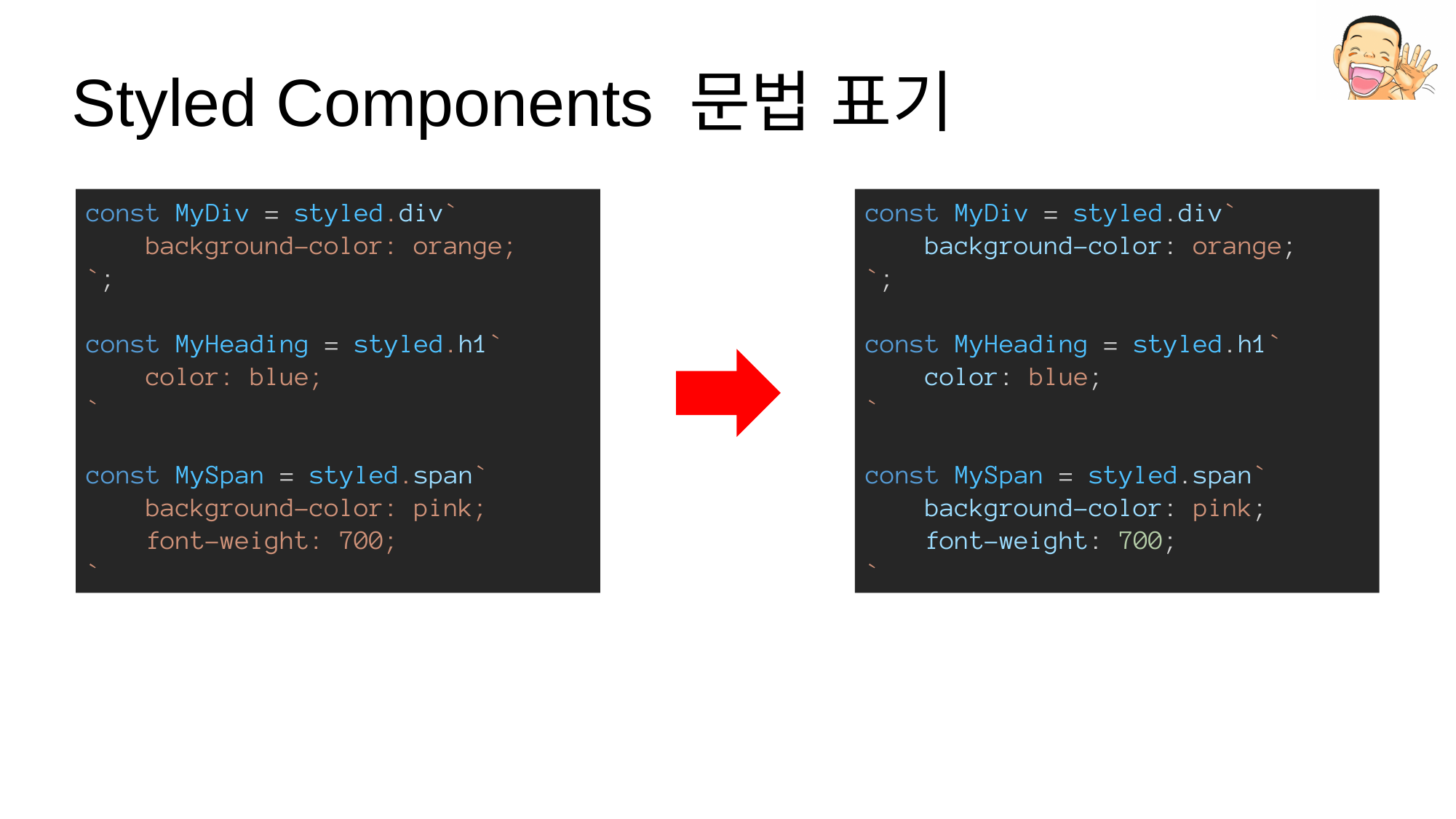

# Styled Components 문법 표기
const MyDiv = styled.div`
    background-color: orange;
`;
const MyHeading = styled.h1`
    color: blue;
`
const MySpan = styled.span`
    background-color: pink;
    font-weight: 700;
`
const MyDiv = styled.div`
    background-color: orange;
`;
const MyHeading = styled.h1`
    color: blue;
`
const MySpan = styled.span`
    background-color: pink;
    font-weight: 700;
`